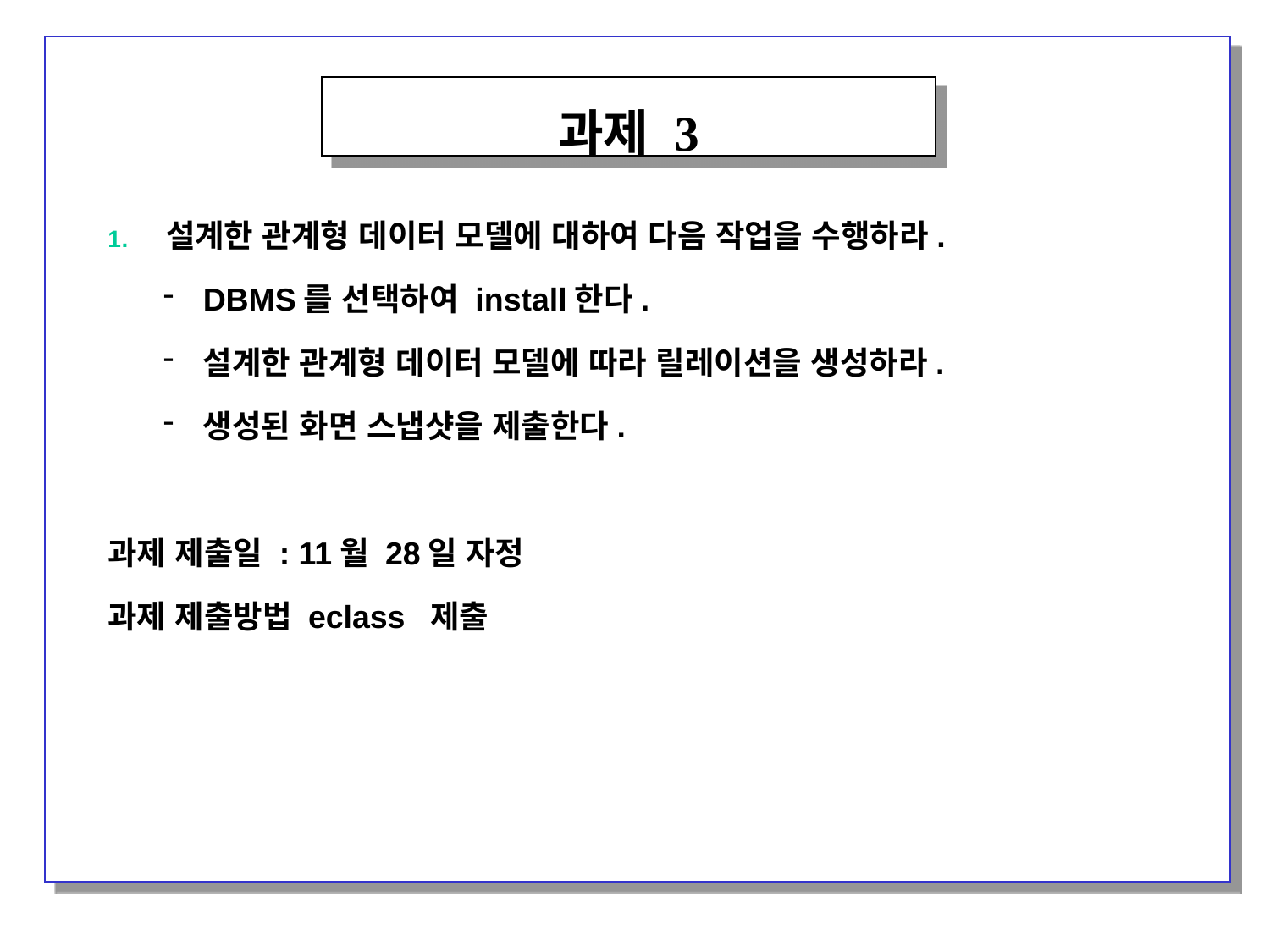

과제 3
설계한 관계형 데이터 모델에 대하여 다음 작업을 수행하라.
DBMS를 선택하여 install한다.
설계한 관계형 데이터 모델에 따라 릴레이션을 생성하라.
생성된 화면 스냅샷을 제출한다.

과제 제출일 : 11월 28일 자정
과제 제출방법 eclass  제출